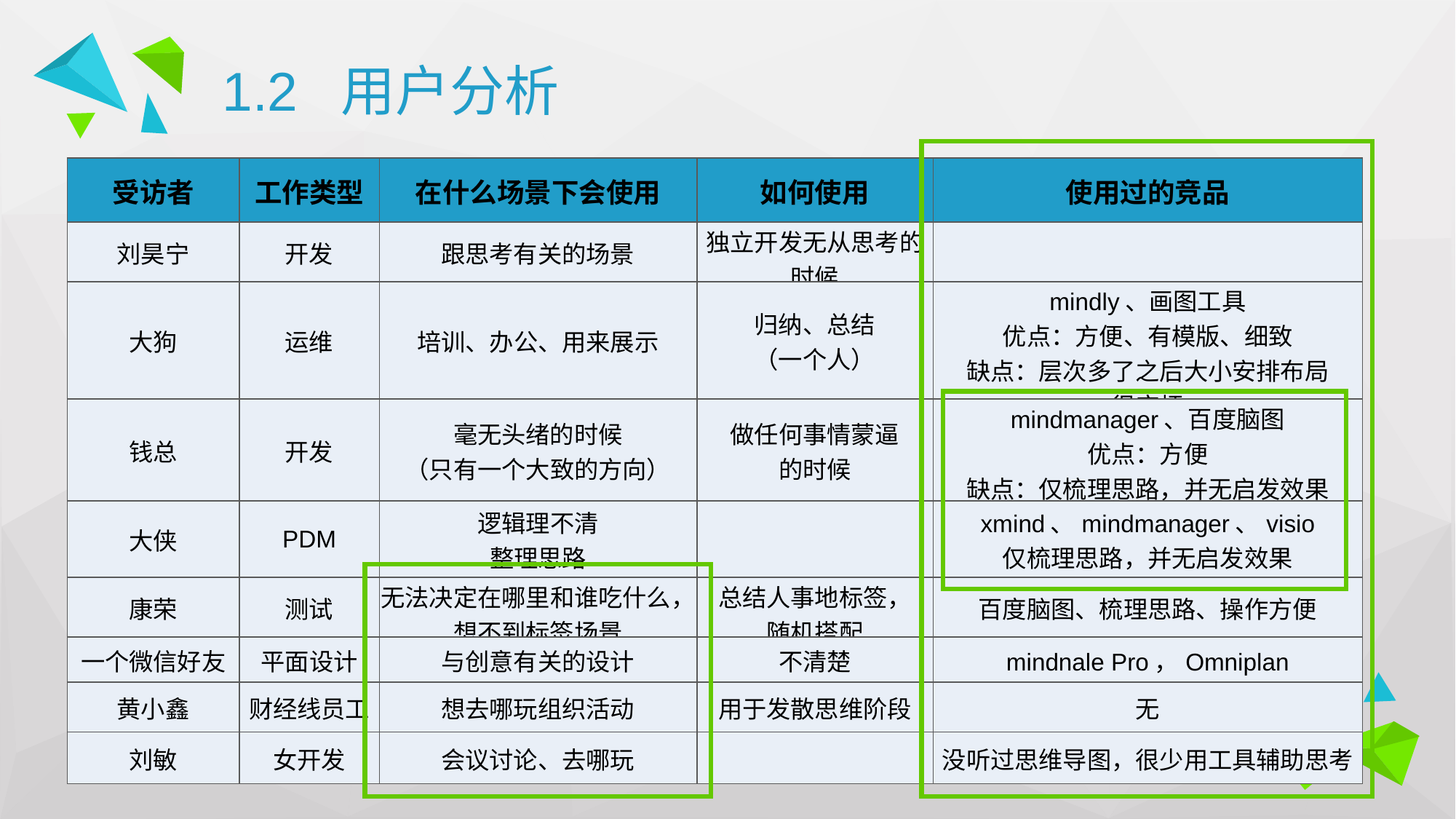

# 1.2  用户分析

| 受访者 | 工作类型 | 在什么场景下会使用 | 如何使用 | 使用过的竞品 |
| --- | --- | --- | --- | --- |
| 刘昊宁 | 开发 | 跟思考有关的场景 | 独立开发无从思考的时候 |  |
| 大狗 | 运维 | 培训、办公、用来展示 | 归纳、总结 （一个人） | mindly、画图工具 优点：方便、有模版、细致 缺点：层次多了之后大小安排布局 很麻烦 |
| 钱总 | 开发 | 毫无头绪的时候 （只有一个大致的方向） | 做任何事情蒙逼 的时候 | mindmanager、百度脑图 优点：方便 缺点：仅梳理思路，并无启发效果 |
| 大侠 | PDM | 逻辑理不清 整理思路 |  | xmind、mindmanager、visio 仅梳理思路，并无启发效果 |
| 康荣 | 测试 | 无法决定在哪里和谁吃什么， 想不到标签场景 | 总结人事地标签， 随机搭配 | 百度脑图、梳理思路、操作方便 |
| 一个微信好友 | 平面设计 | 与创意有关的设计 | 不清楚 | mindnale Pro，Omniplan |
| 黄小鑫 | 财经线员工 | 想去哪玩组织活动 | 用于发散思维阶段 | 无 |
| 刘敏 | 女开发 | 会议讨论、去哪玩 |  | 没听过思维导图，很少用工具辅助思考 |

实际应用层面
01
深化移动互联网时代大学生阅读行为研究

理论研究层面
丰富和发展阅读行为研究中较为薄弱的新媒体下的阅读理论研究成果
02

现实层面
03
把握“微阅读”在大学生中的传播趋势和影响程度

个人
04
把握“微阅读”对大学生价值观的影响